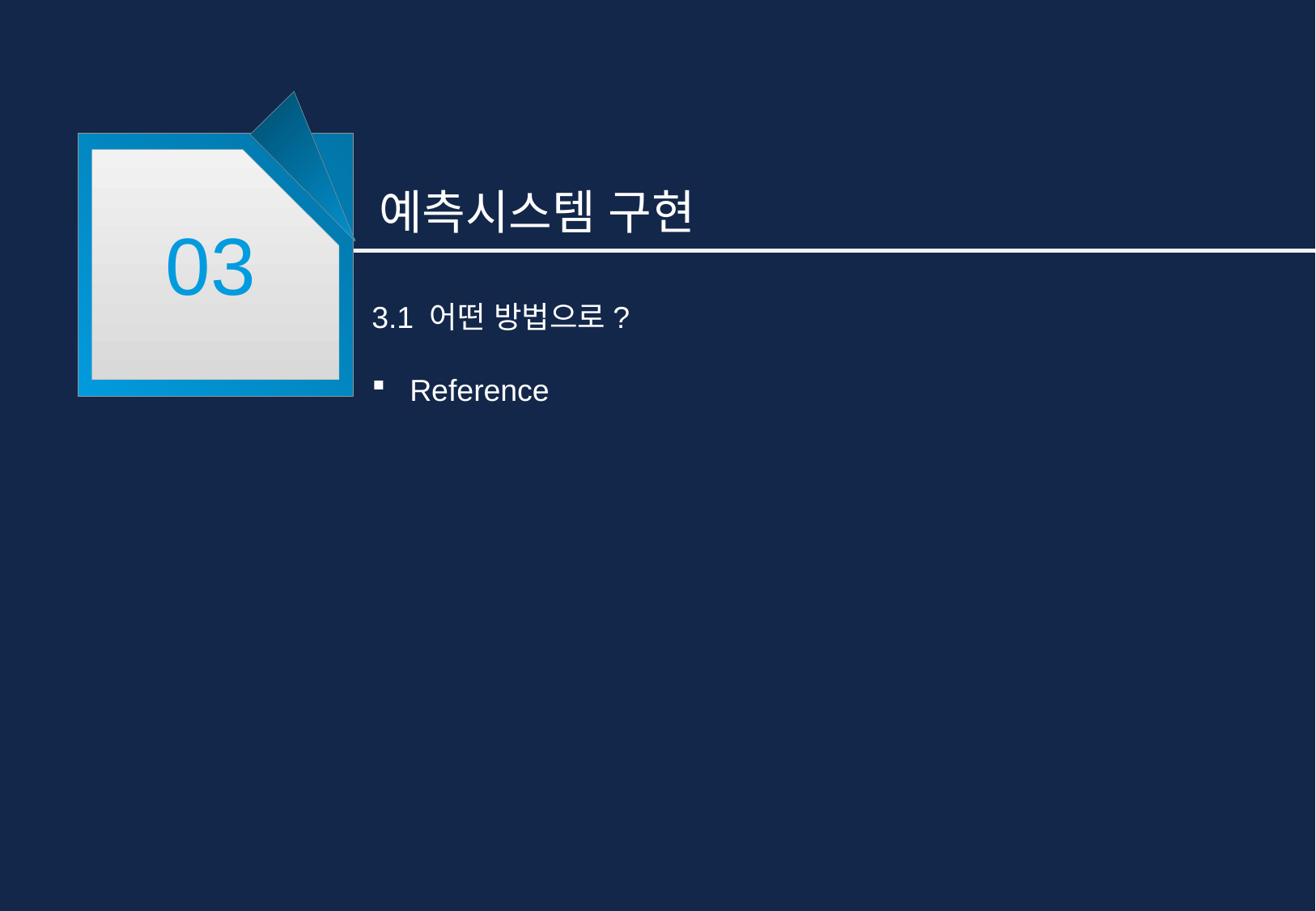

03
예측시스템 구현
3.1 어떤 방법으로?

Reference